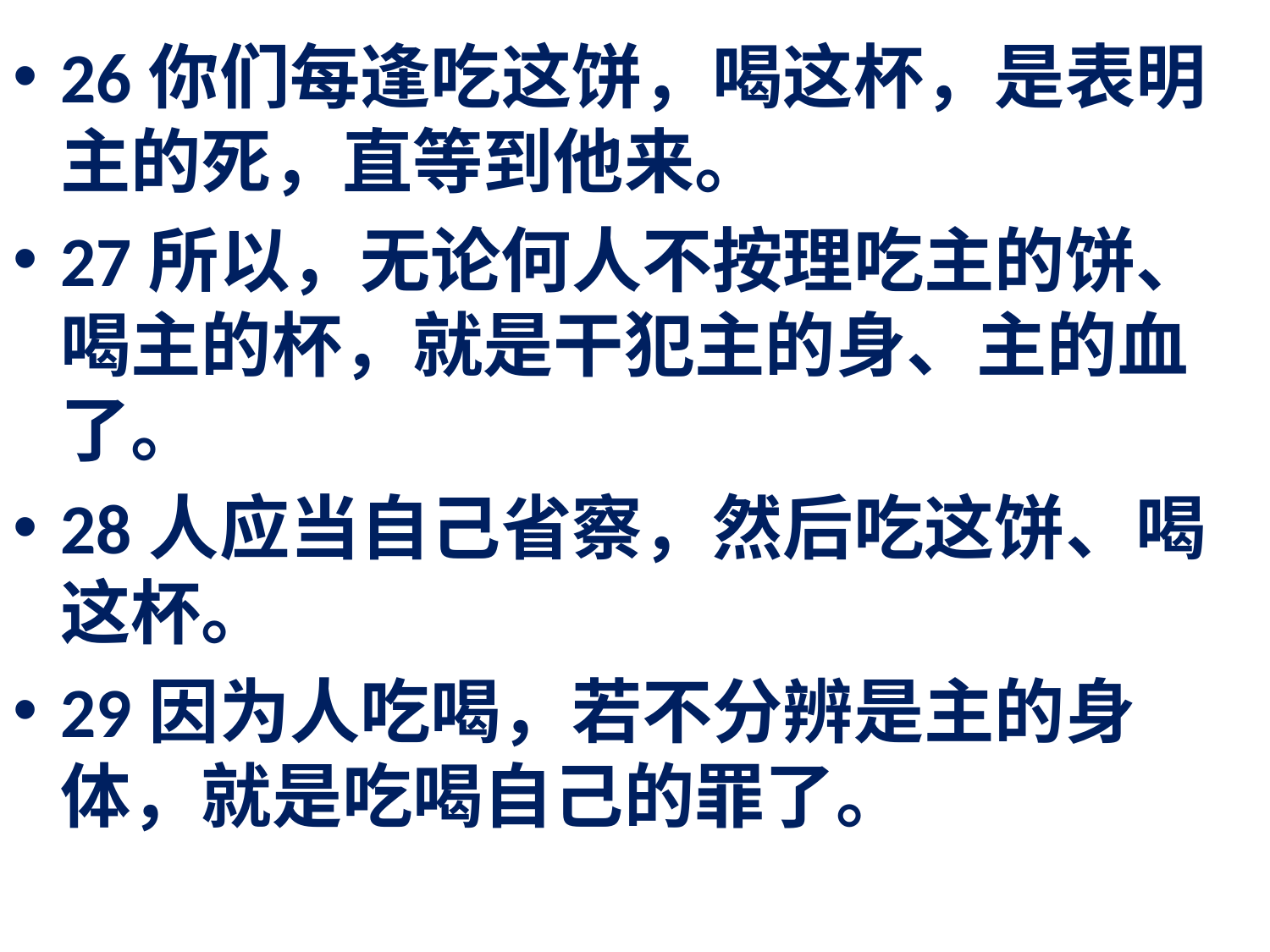

26你们每逢吃这饼，喝这杯，是表明主的死，直等到他来。
27所以，无论何人不按理吃主的饼、喝主的杯，就是干犯主的身、主的血了。
28人应当自己省察，然后吃这饼、喝这杯。
29因为人吃喝，若不分辨是主的身体，就是吃喝自己的罪了。